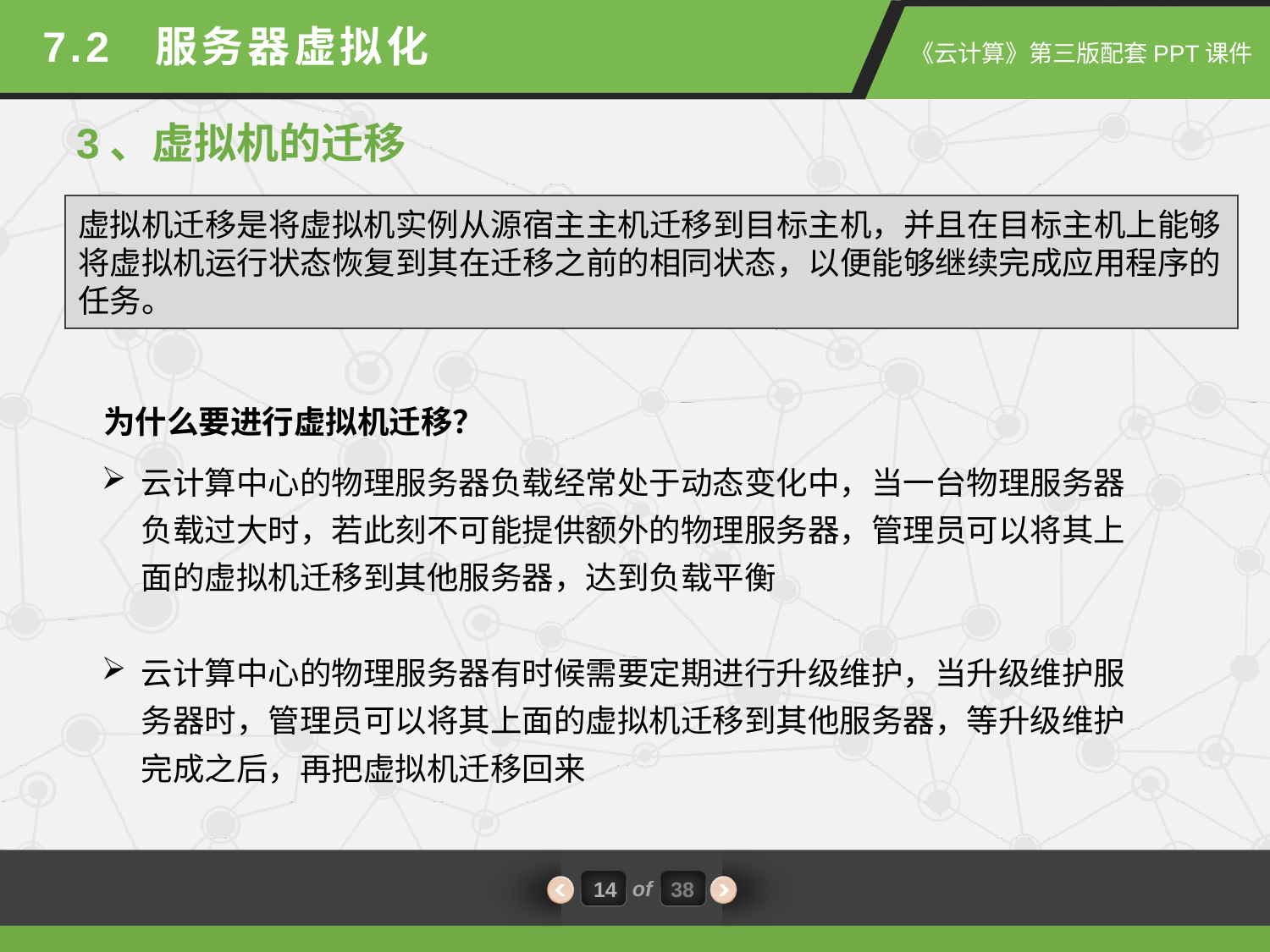

7.2  服务器虚拟化
3、虚拟机的迁移
虚拟机迁移是将虚拟机实例从源宿主主机迁移到目标主机，并且在目标主机上能够将虚拟机运行状态恢复到其在迁移之前的相同状态，以便能够继续完成应用程序的任务。
为什么要进行虚拟机迁移？
云计算中心的物理服务器负载经常处于动态变化中，当一台物理服务器负载过大时，若此刻不可能提供额外的物理服务器，管理员可以将其上面的虚拟机迁移到其他服务器，达到负载平衡

云计算中心的物理服务器有时候需要定期进行升级维护，当升级维护服务器时，管理员可以将其上面的虚拟机迁移到其他服务器，等升级维护完成之后，再把虚拟机迁移回来
14